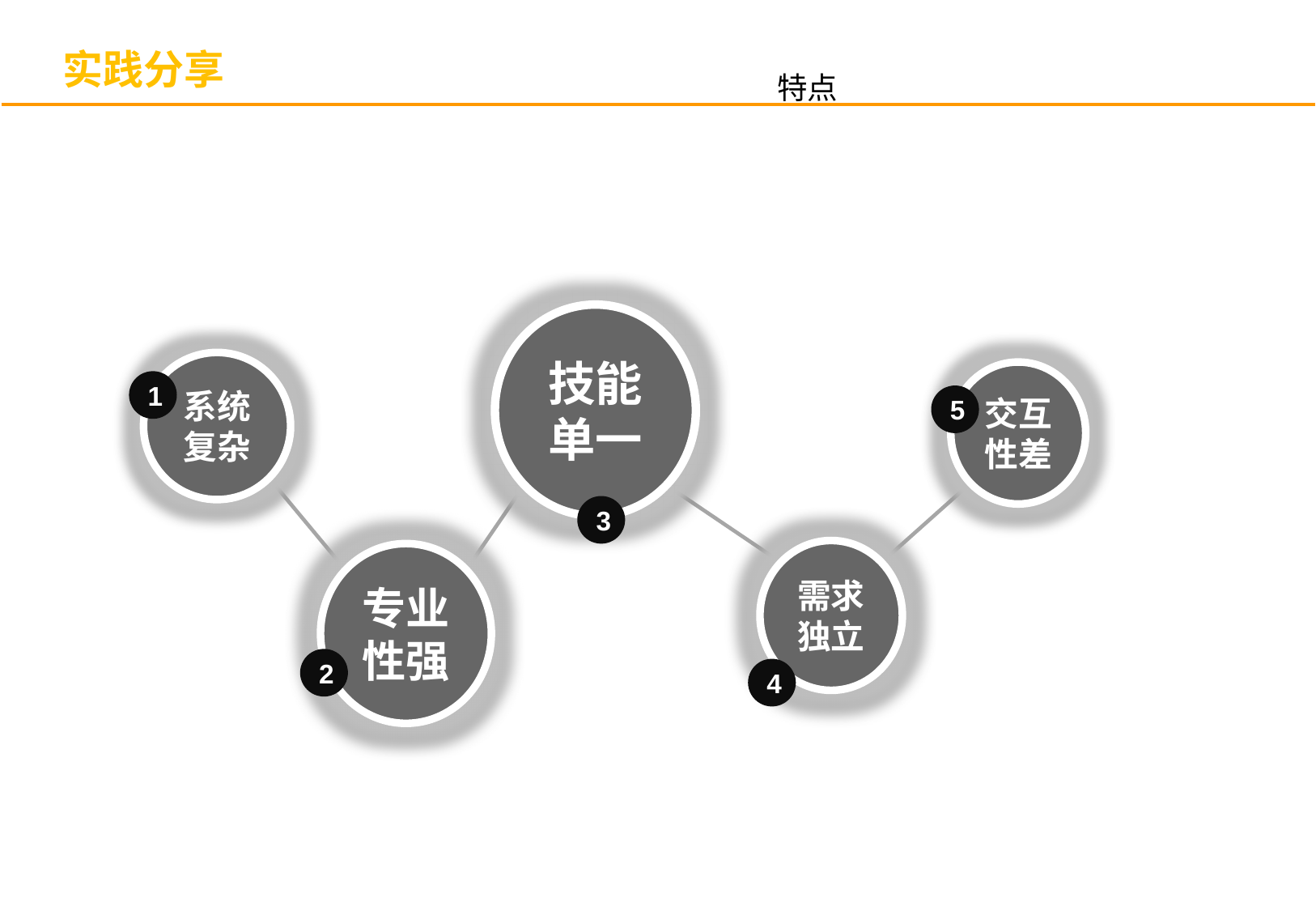

实践分享
特点
技能单一
系统复杂
交互性差
1
5
3
需求独立
专业性强
2
4